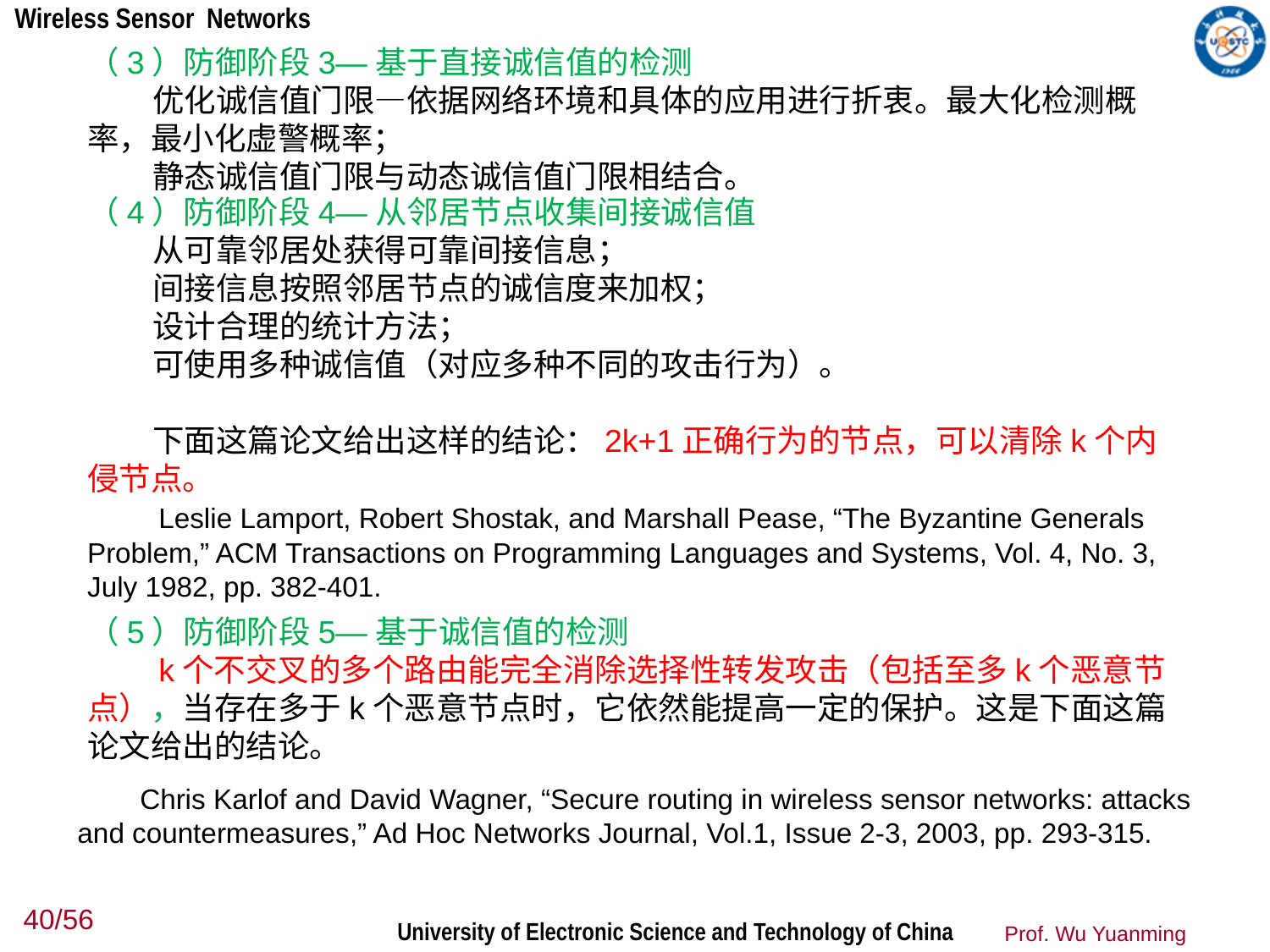

（3）防御阶段3—基于直接诚信值的检测
        优化诚信值门限—依据网络环境和具体的应用进行折衷。最大化检测概率，最小化虚警概率；
        静态诚信值门限与动态诚信值门限相结合。
（4）防御阶段4—从邻居节点收集间接诚信值
        从可靠邻居处获得可靠间接信息；
        间接信息按照邻居节点的诚信度来加权；
        设计合理的统计方法；
        可使用多种诚信值（对应多种不同的攻击行为）。

        下面这篇论文给出这样的结论：2k+1正确行为的节点，可以清除k个内侵节点。
        Leslie Lamport, Robert Shostak, and Marshall Pease, “The Byzantine Generals Problem,” ACM Transactions on Programming Languages and Systems, Vol. 4, No. 3, July 1982, pp. 382-401.
（5）防御阶段5—基于诚信值的检测
        k个不交叉的多个路由能完全消除选择性转发攻击（包括至多k个恶意节点），当存在多于k个恶意节点时，它依然能提高一定的保护。这是下面这篇论文给出的结论。
        Chris Karlof and David Wagner, “Secure routing in wireless sensor networks: attacks and countermeasures,” Ad Hoc Networks Journal, Vol.1, Issue 2-3, 2003, pp. 293-315.
40/56
Prof. Wu Yuanming